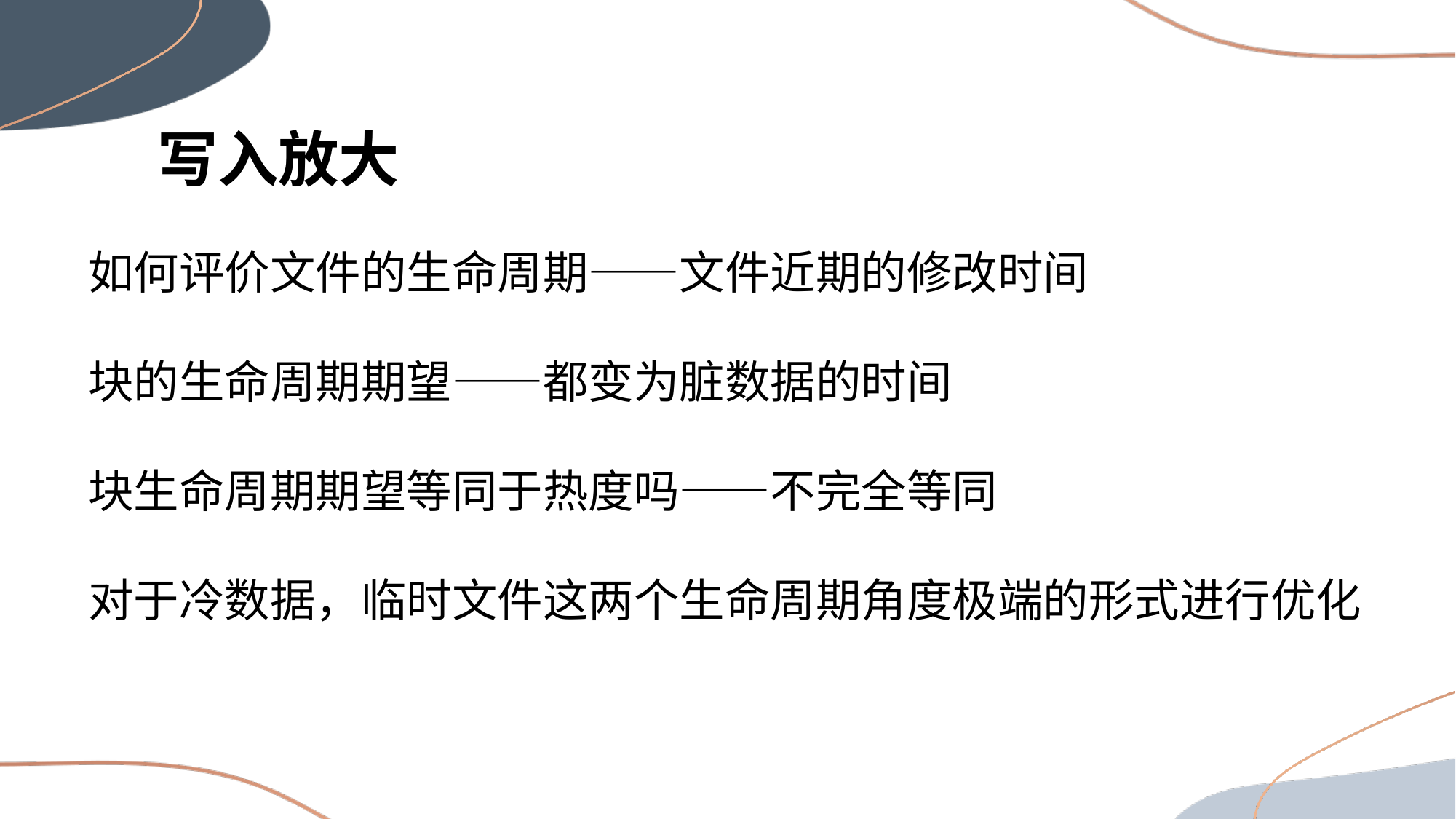

写入放大
如何评价文件的生命周期——文件近期的修改时间

块的生命周期期望——都变为脏数据的时间

块生命周期期望等同于热度吗——不完全等同

对于冷数据，临时文件这两个生命周期角度极端的形式进行优化